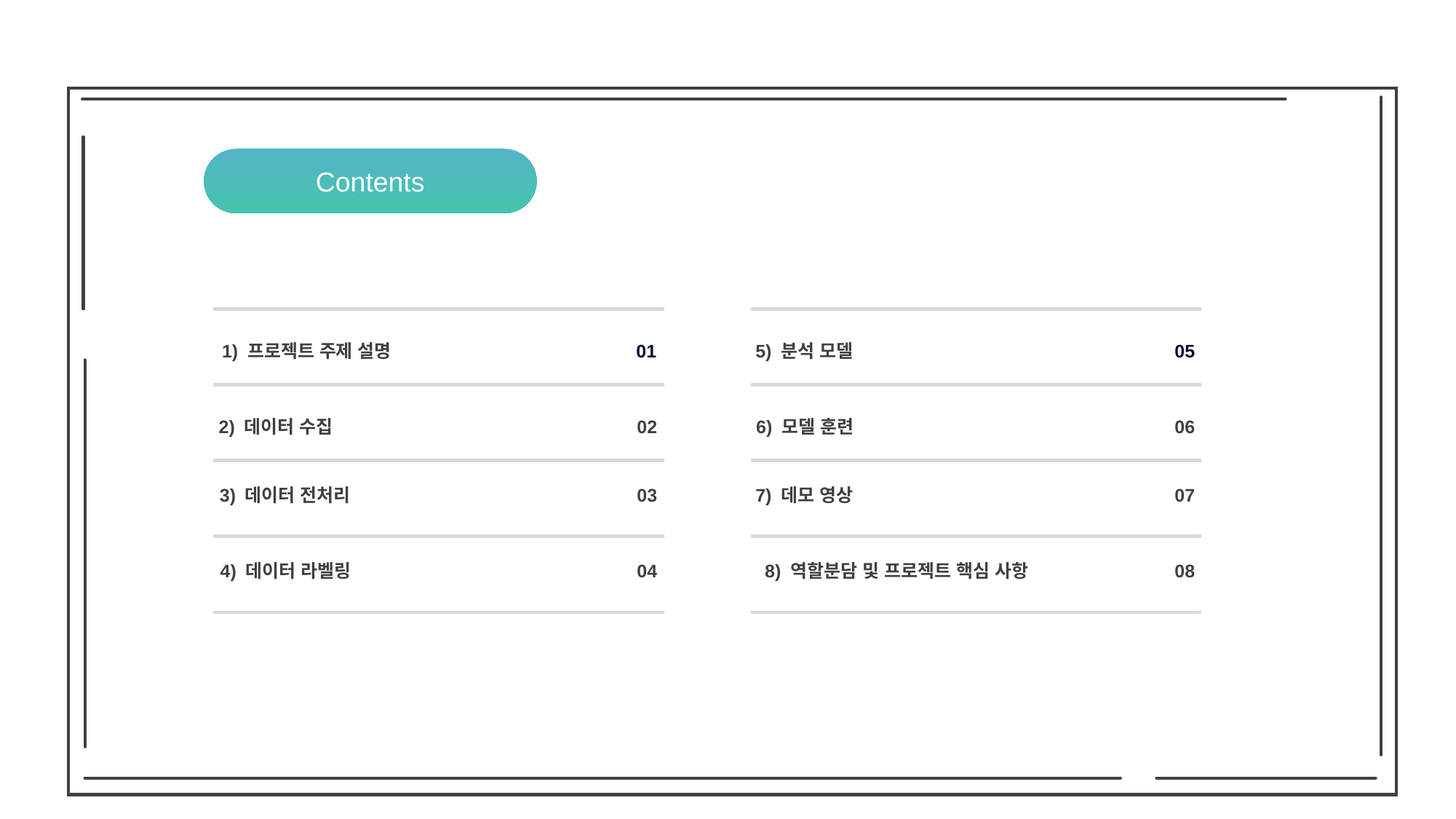

Contents

1) 프로젝트 주제 설명
01
5) 분석 모델
05
2) 데이터 수집
02
6) 모델 훈련
06
3) 데이터 전처리
03
7) 데모 영상
07
4) 데이터 라벨링
04
8) 역할분담 및 프로젝트 핵심 사항
08